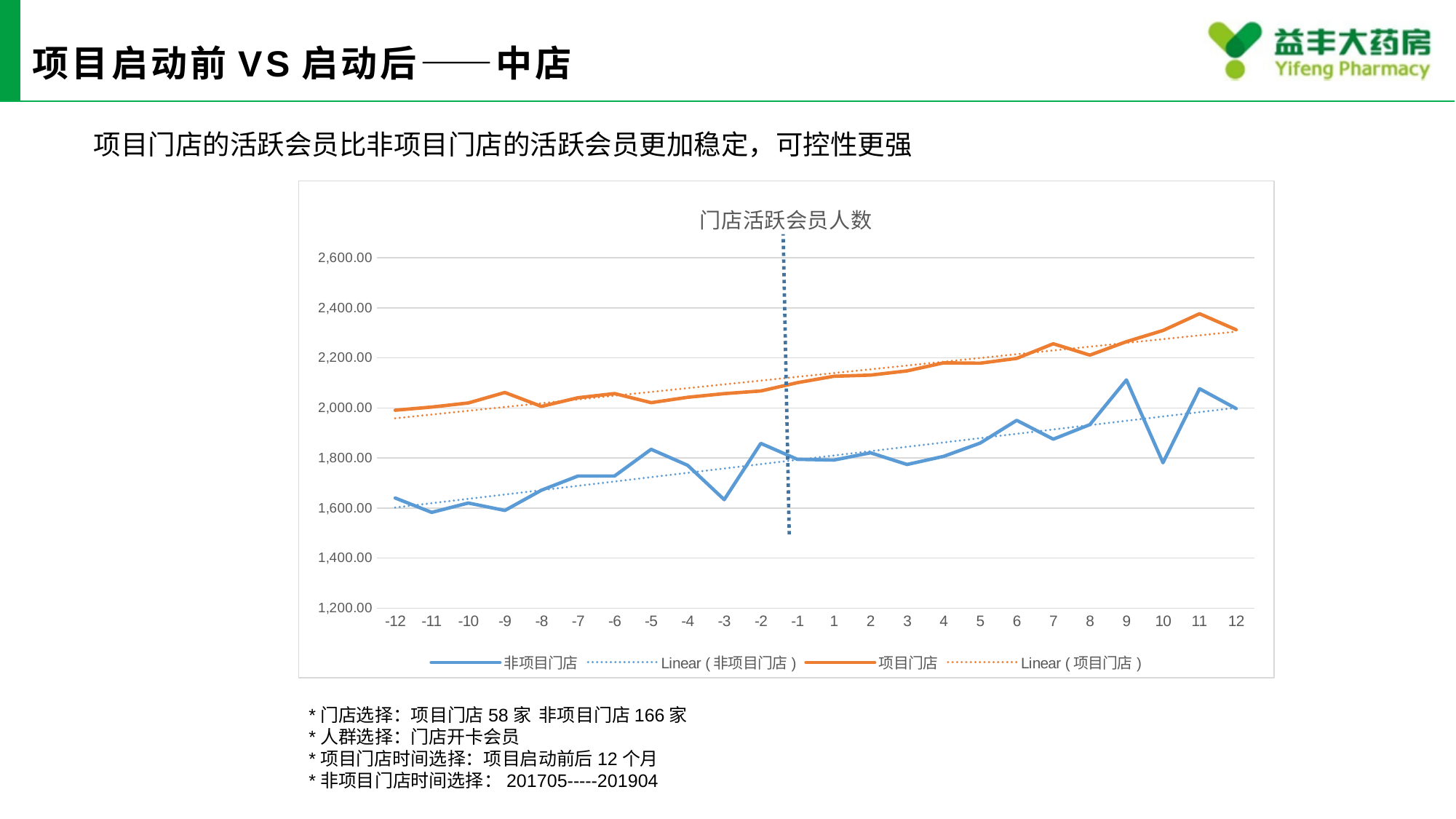

# 项目启动前VS启动后——中店
项目门店的活跃会员比非项目门店的活跃会员更加稳定，可控性更强

### Chart: 门店活跃会员人数

| Category | 非项目门店 | 项目门店 |
|---|---|---|
| -12 | 1640.383116 | 1991.017241 |
| -11 | 1582.850649 | 2003.75862 |
| -10 | 1620.292207 | 2019.982758 |
| -9 | 1590.480519 | 2061.75862 |
| -8 | 1671.40909 | 2006.172413 |
| -7 | 1728.12987 | 2040.793103 |
| -6 | 1728.116883 | 2057.448275 |
| -5 | 1834.623376 | 2021.224137 |
| -4 | 1770.987012 | 2042.586206 |
| -3 | 1633.675324 | 2057.155172 |
| -2 | 1858.532467 | 2067.896551 |
| -1 | 1794.818181 | 2100.965517 |
| 1 | 1791.811688 | 2126.620689 |
| 2 | 1820.785714 | 2131.189655 |
| 3 | 1774.266233 | 2148.137931 |
| 4 | 1806.623376 | 2180.275862 |
| 5 | 1859.772727 | 2178.87931 |
| 6 | 1950.525974 | 2198.068965 |
| 7 | 1875.38961 | 2256.545454 |
| 8 | 1933.487012 | 2211.17647 |
| 9 | 2111.987012 | 2264.837209 |
| 10 | 1781.292207 | 2309.638888 |
| 11 | 2076.857142 | 2376.625 |
| 12 | 1997.64935 | 2312.571428 |
*门店选择：项目门店58家  非项目门店166家
*人群选择：门店开卡会员
*项目门店时间选择：项目启动前后12个月
*非项目门店时间选择：201705-----201904